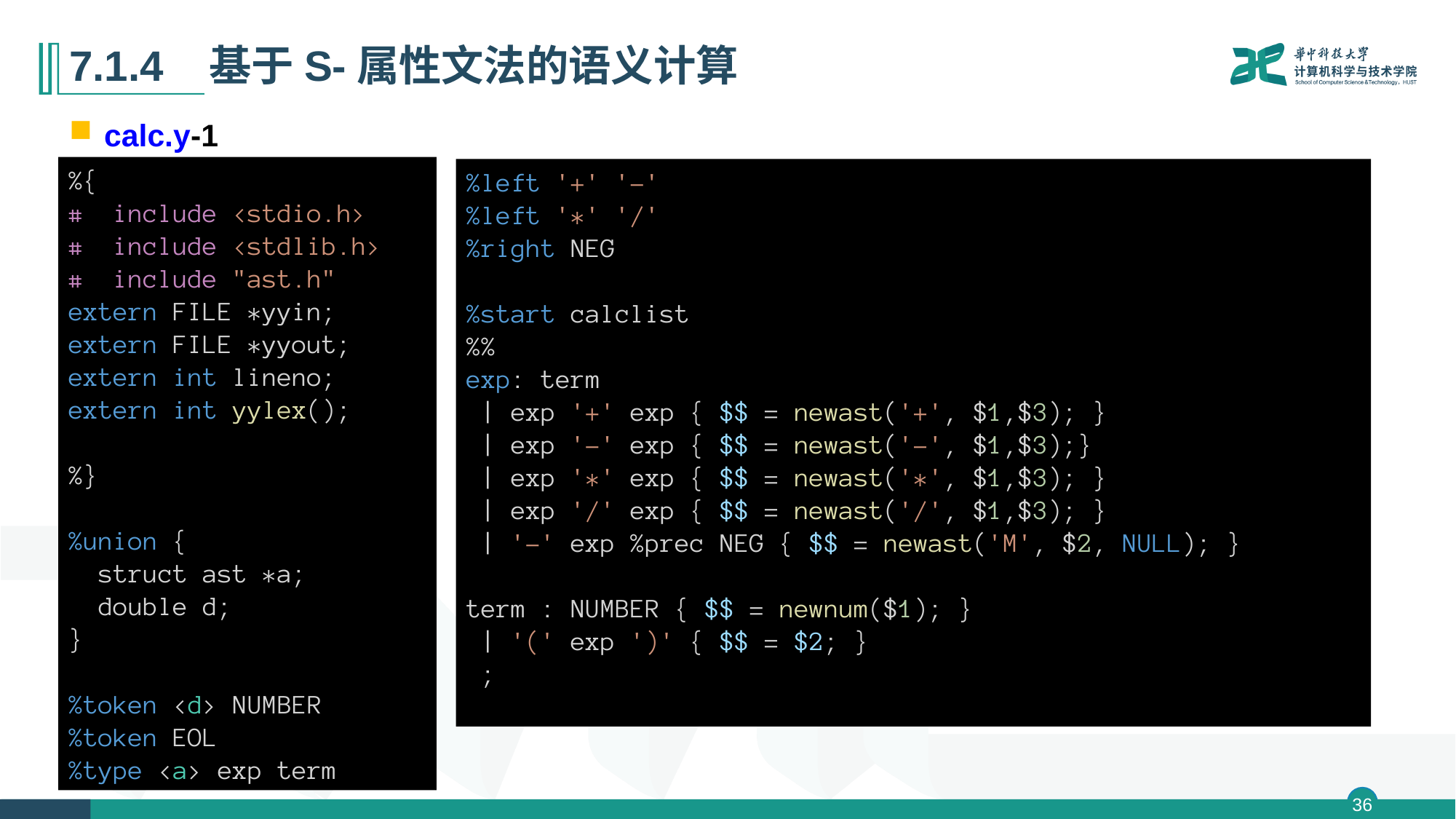

# 7.1.4   基于S-属性文法的语义计算
calc.y-1
%{
#  include <stdio.h>
#  include <stdlib.h>
#  include "ast.h"
extern FILE *yyin;
extern FILE *yyout;
extern int lineno;
extern int yylex();
%}
%union {
  struct ast *a;
  double d;
}

%token <d> NUMBER
%token EOL
%type <a> exp term
%left '+' '-'
%left '*' '/'
%right NEG
%start calclist
%%
exp: term
 | exp '+' exp { $$ = newast('+', $1,$3); }
 | exp '-' exp { $$ = newast('-', $1,$3);}
 | exp '*' exp { $$ = newast('*', $1,$3); }
 | exp '/' exp { $$ = newast('/', $1,$3); }
 | '-' exp %prec NEG { $$ = newast('M', $2, NULL); }
term : NUMBER { $$ = newnum($1); }
 | '(' exp ')' { $$ = $2; }
 ;